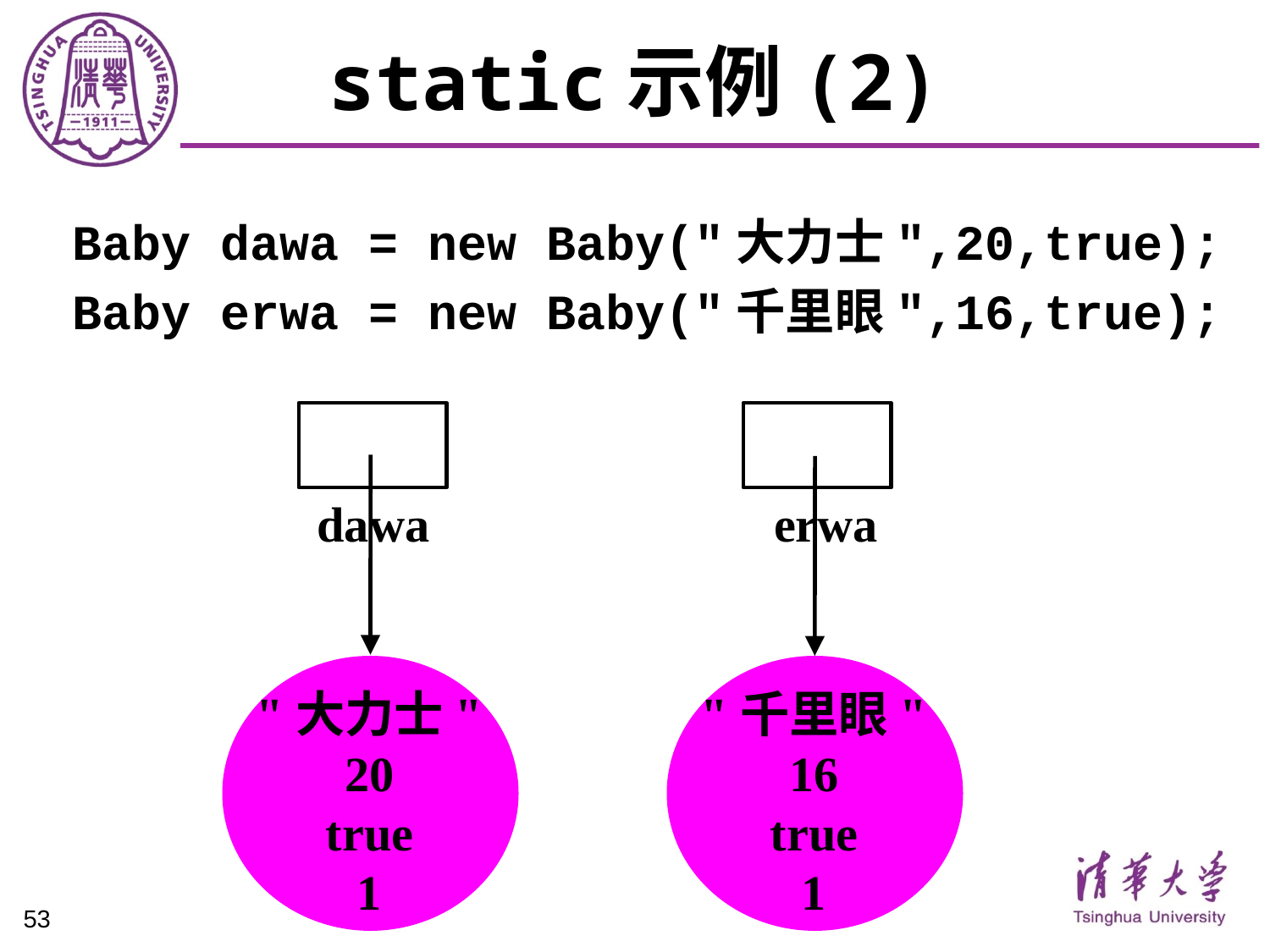

# static示例(2)
Baby dawa = new Baby("大力士",20,true);
Baby erwa = new Baby("千里眼",16,true);

   dawa

    erwa

"大力士"
20
true
1
"千里眼"
16
true
1
53